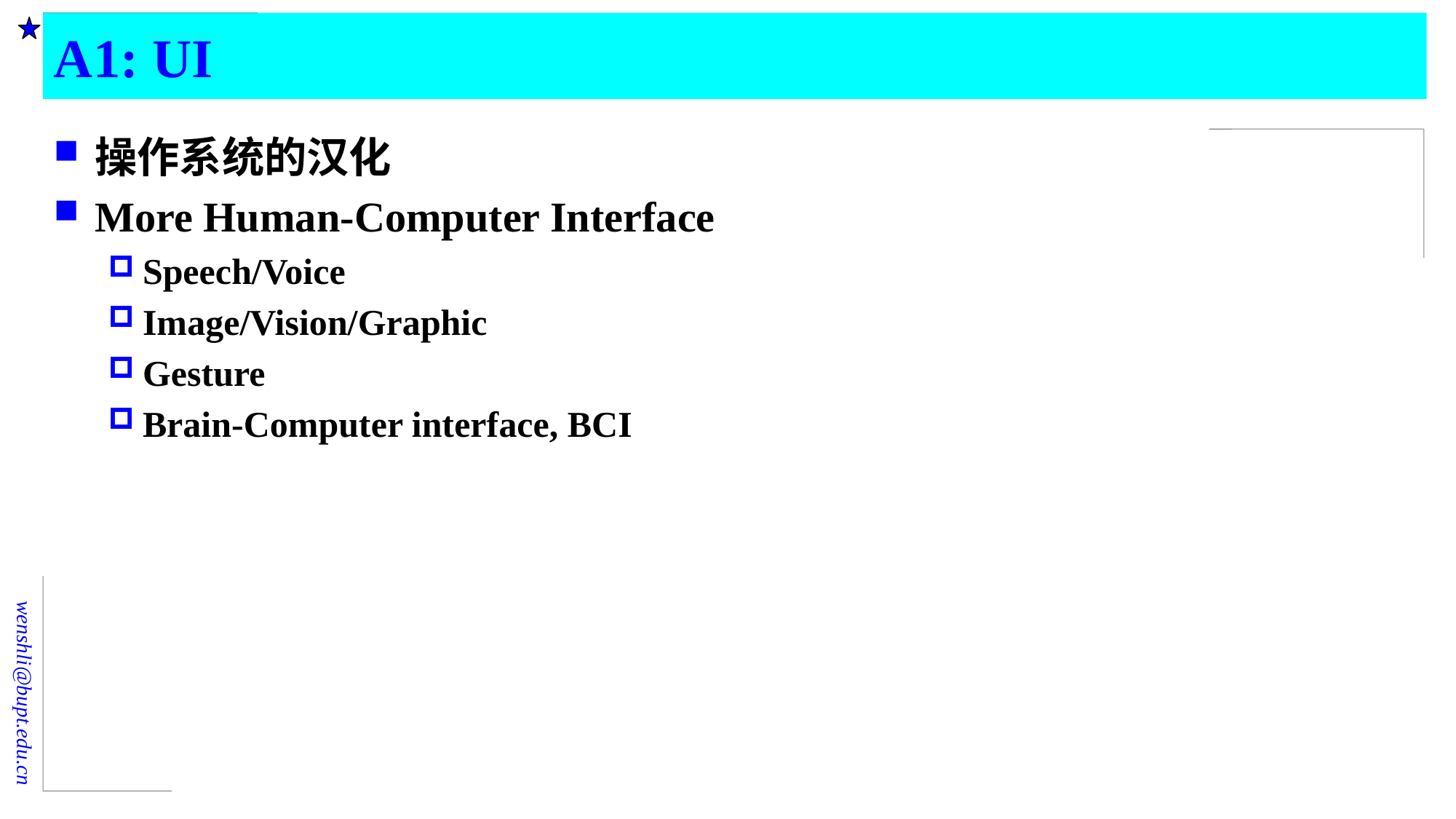

# A1: UI
操作系统的汉化
More Human-Computer Interface
Speech/Voice
Image/Vision/Graphic
Gesture
Brain-Computer interface, BCI

68